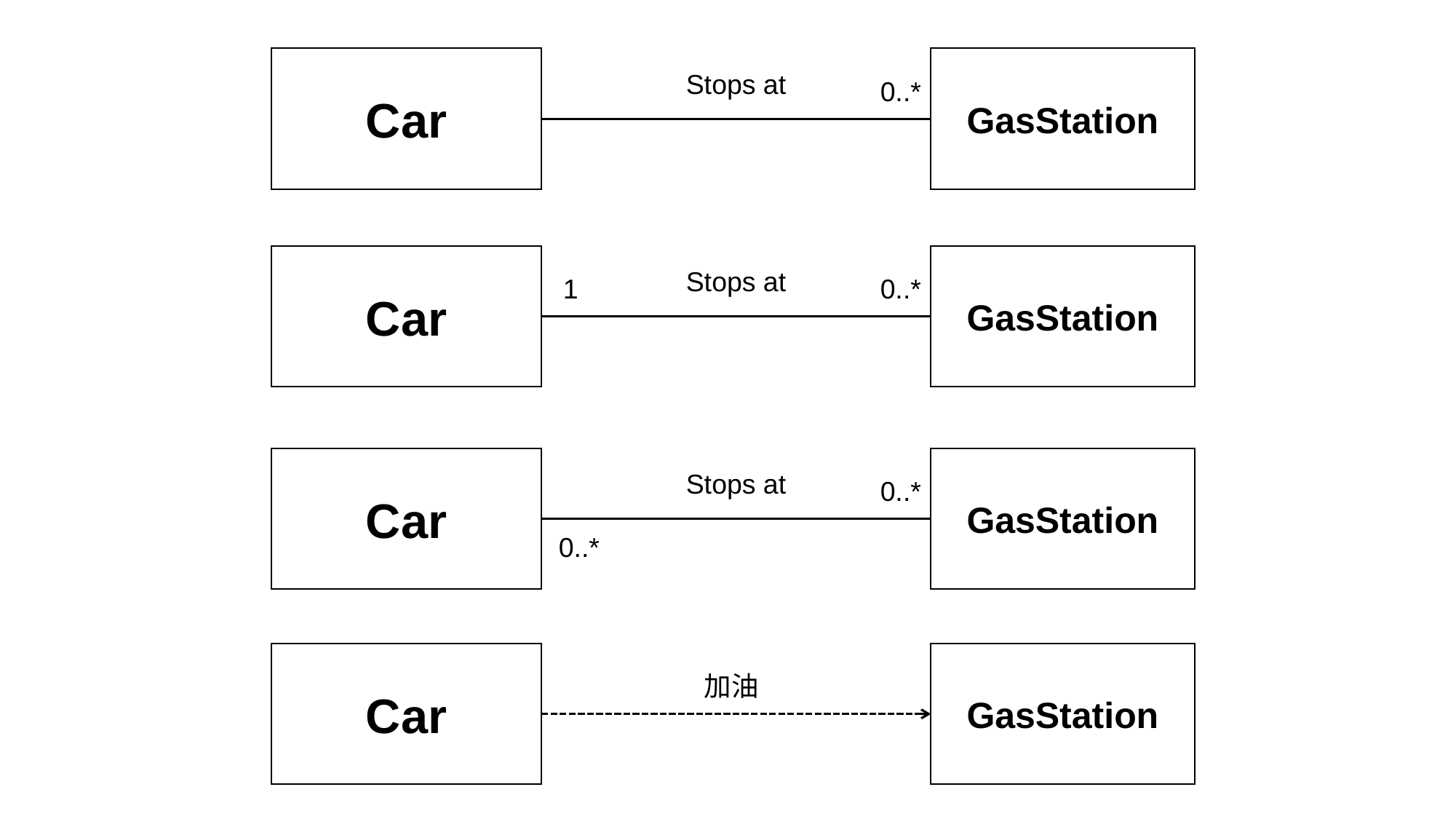

Car
GasStation
Stops at
0..*
Car
GasStation
Stops at
1
0..*
Car
GasStation
Stops at
0..*
0..*
Car
GasStation
加油